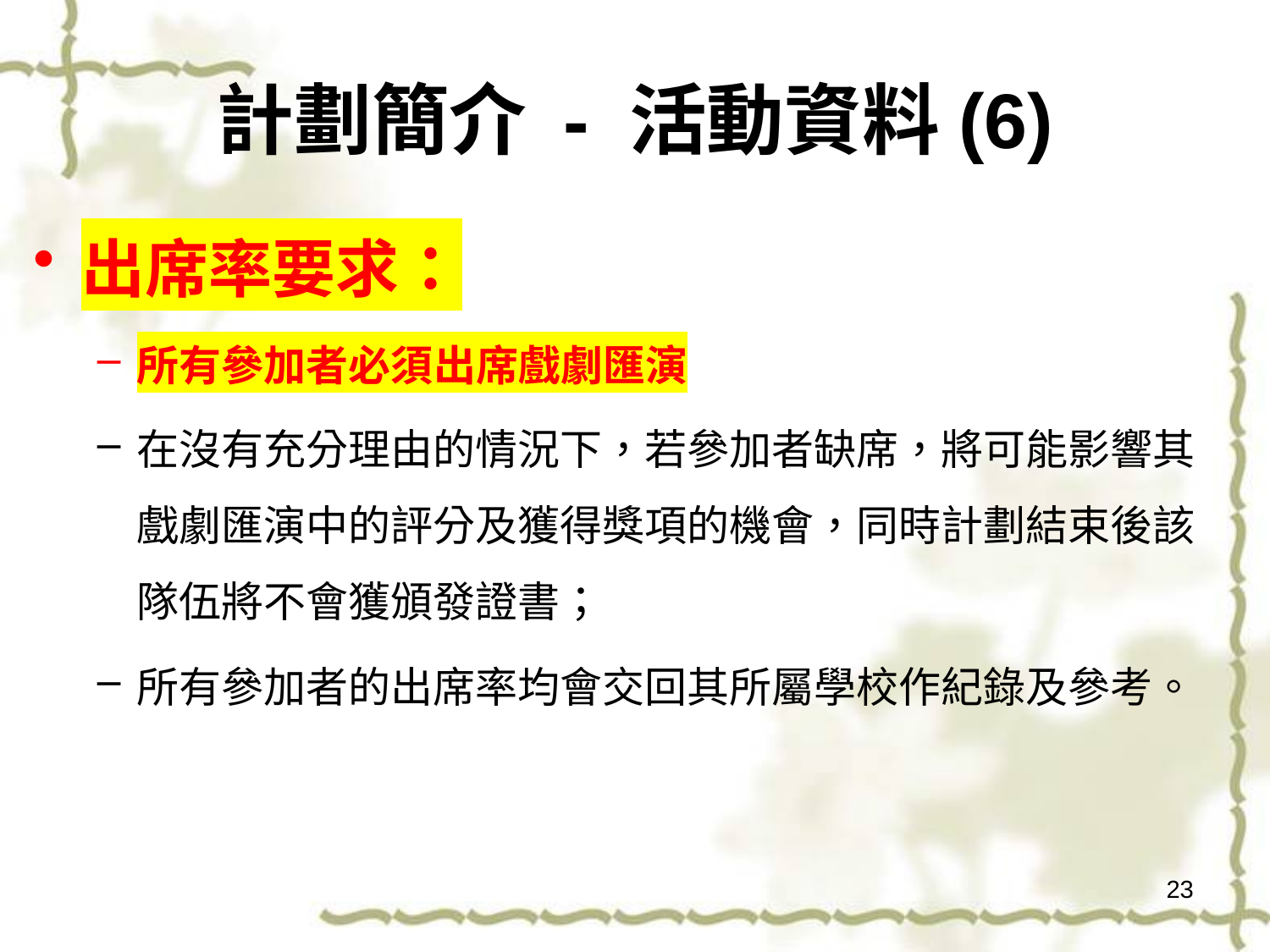

# 計劃簡介 - 活動資料(6)
出席率要求：
所有參加者必須出席戲劇匯演
在沒有充分理由的情況下，若參加者缺席，將可能影響其戲劇匯演中的評分及獲得獎項的機會，同時計劃結束後該隊伍將不會獲頒發證書；
所有參加者的出席率均會交回其所屬學校作紀錄及參考。
23